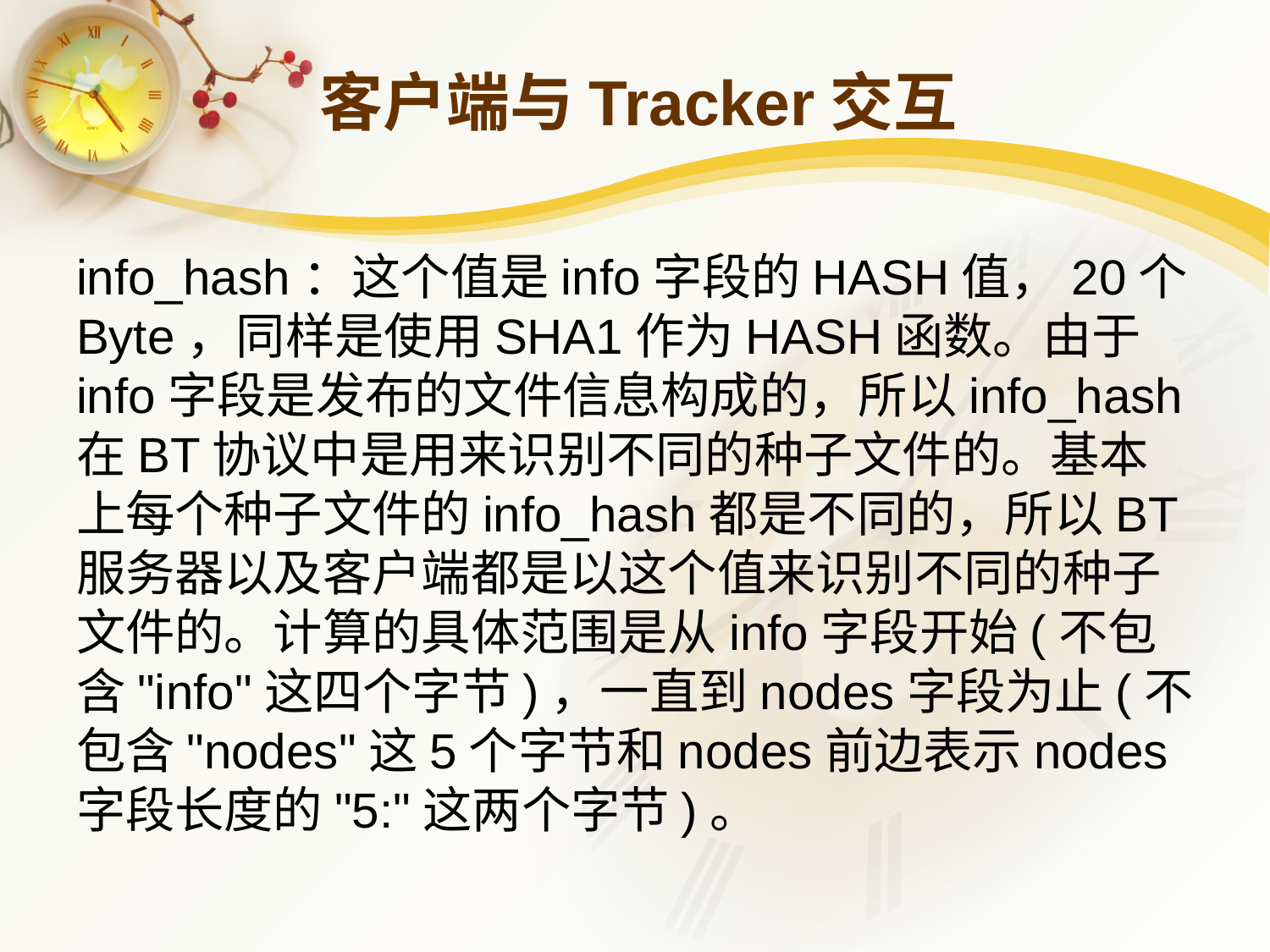

# 客户端与Tracker交互
info_hash：这个值是info字段的HASH值，20个Byte，同样是使用SHA1作为HASH函数。由于info字段是发布的文件信息构成的，所以info_hash在BT协议中是用来识别不同的种子文件的。基本上每个种子文件的info_hash都是不同的，所以BT服务器以及客户端都是以这个值来识别不同的种子文件的。计算的具体范围是从info字段开始(不包含"info"这四个字节)，一直到nodes字段为止(不包含"nodes"这5个字节和nodes前边表示nodes字段长度的"5:"这两个字节)。